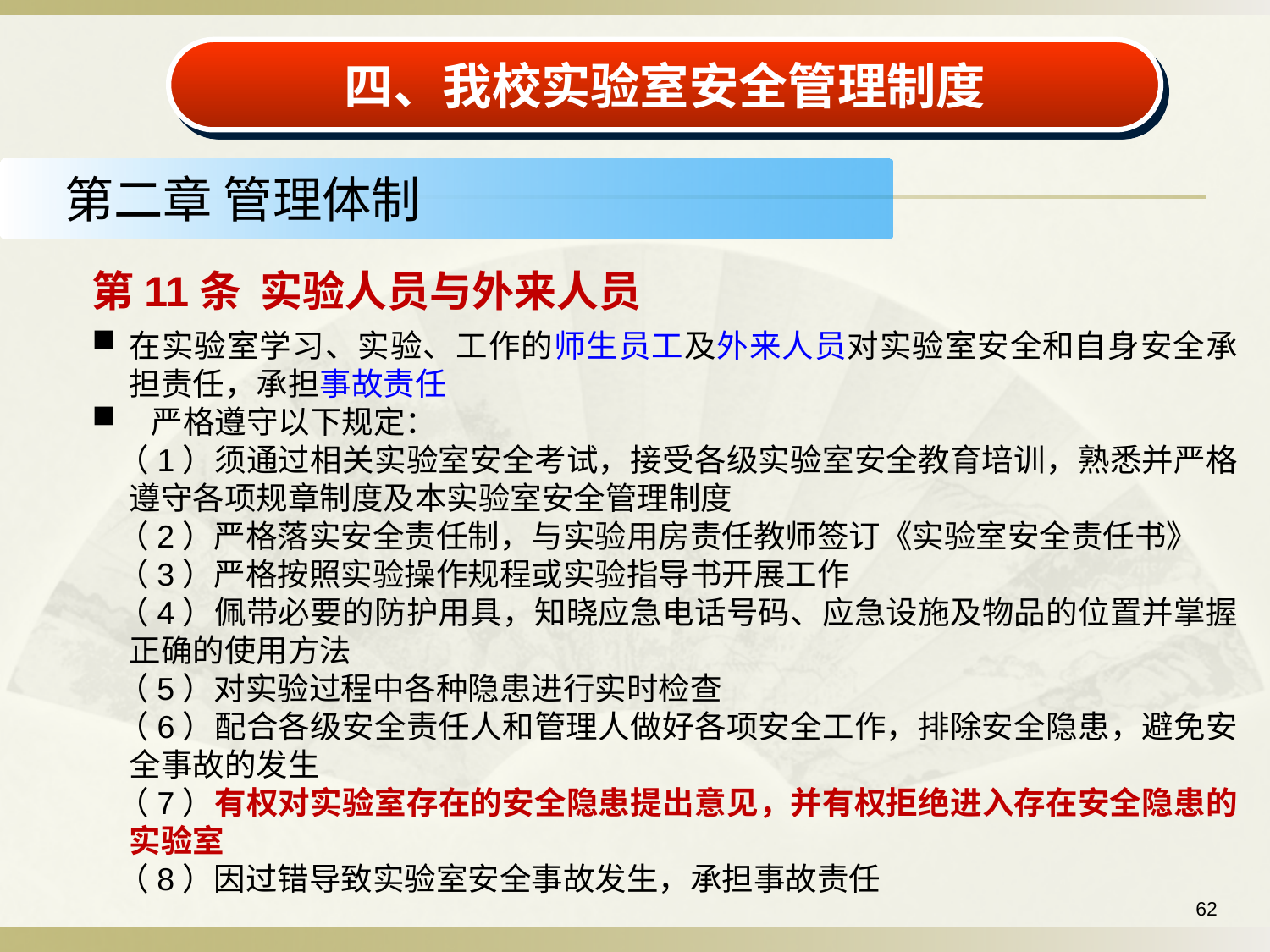

四、我校实验室安全管理制度
第二章 管理体制
第11条  实验人员与外来人员
在实验室学习、实验、工作的师生员工及外来人员对实验室安全和自身安全承担责任，承担事故责任
  严格遵守以下规定：
（1）须通过相关实验室安全考试，接受各级实验室安全教育培训，熟悉并严格遵守各项规章制度及本实验室安全管理制度
（2）严格落实安全责任制，与实验用房责任教师签订《实验室安全责任书》
（3）严格按照实验操作规程或实验指导书开展工作
（4）佩带必要的防护用具，知晓应急电话号码、应急设施及物品的位置并掌握正确的使用方法
（5）对实验过程中各种隐患进行实时检查
（6）配合各级安全责任人和管理人做好各项安全工作，排除安全隐患，避免安全事故的发生
（7）有权对实验室存在的安全隐患提出意见，并有权拒绝进入存在安全隐患的实验室
（8）因过错导致实验室安全事故发生，承担事故责任
62